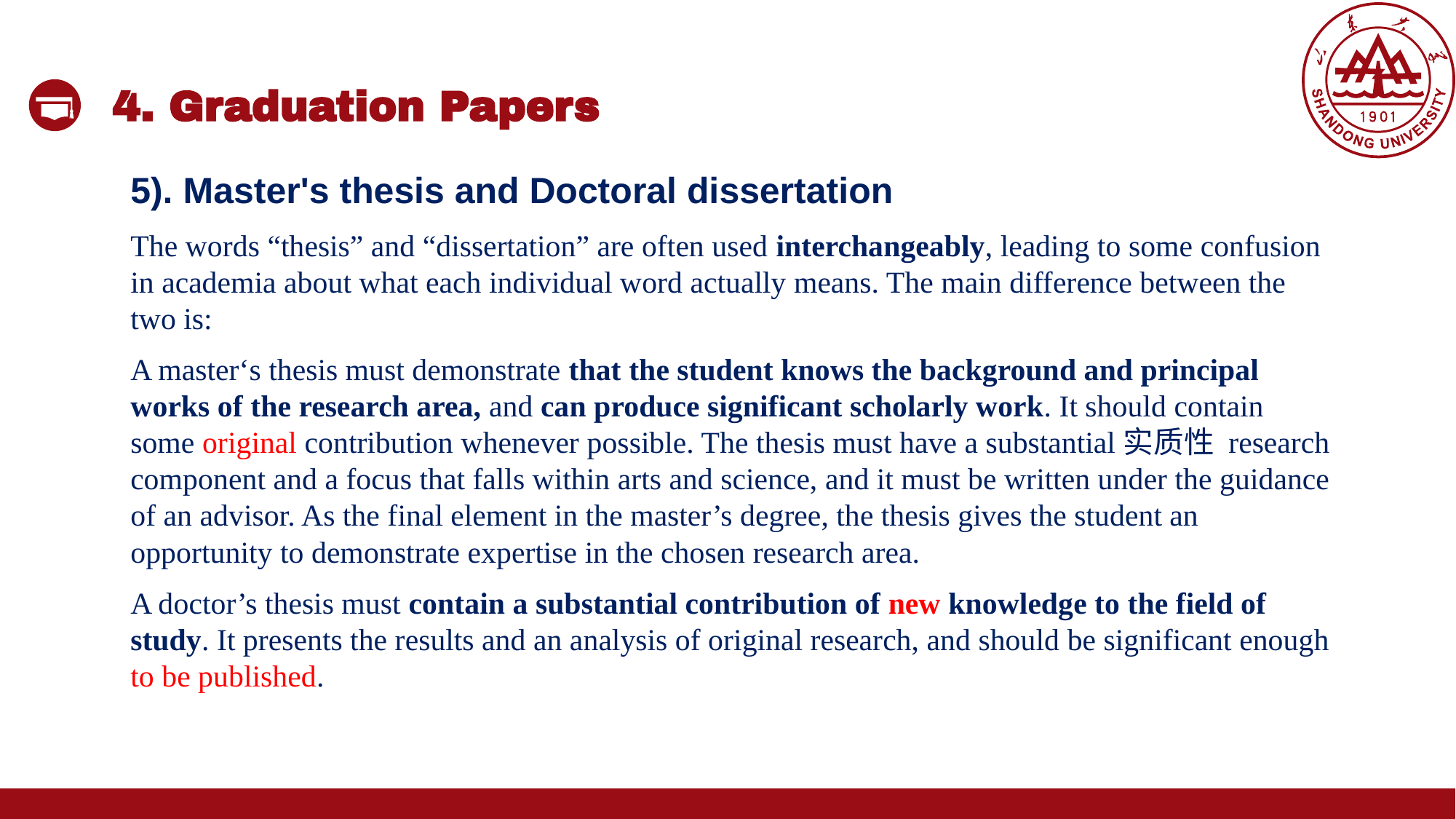

4. Graduation Papers

5). Master's thesis and Doctoral dissertation
The words “thesis” and “dissertation” are often used interchangeably, leading to some confusion in academia about what each individual word actually means. The main difference between the two is:
A master‘s thesis must demonstrate that the student knows the background and principal works of the research area, and can produce significant scholarly work. It should contain some original contribution whenever possible. The thesis must have a substantial实质性 research component and a focus that falls within arts and science, and it must be written under the guidance of an advisor. As the final element in the master’s degree, the thesis gives the student an opportunity to demonstrate expertise in the chosen research area.
A doctor’s thesis must contain a substantial contribution of new knowledge to the field of study. It presents the results and an analysis of original research, and should be significant enough to be published.